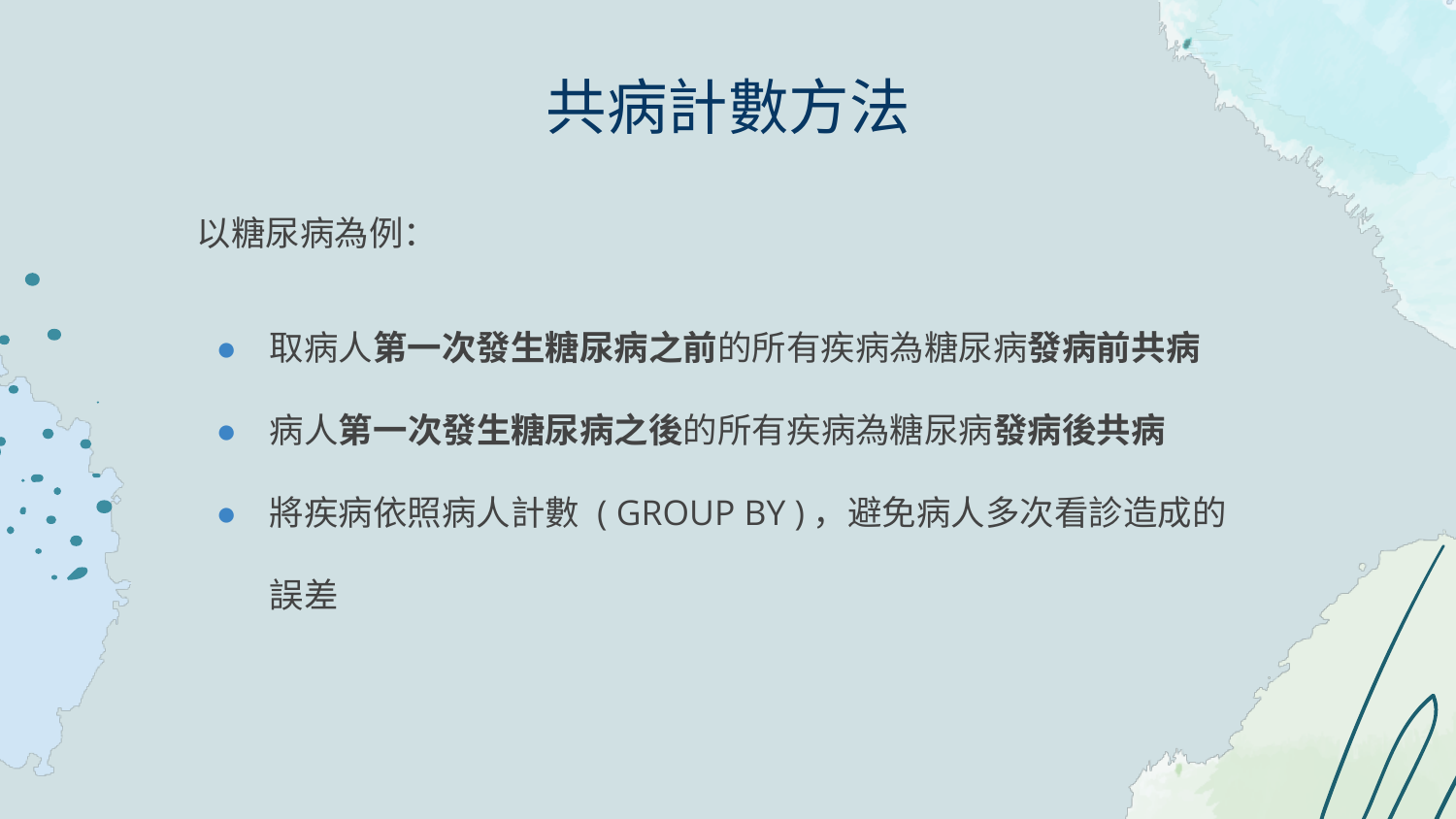

# 共病計數方法
以糖尿病為例：
取病人第一次發生糖尿病之前的所有疾病為糖尿病發病前共病
病人第一次發生糖尿病之後的所有疾病為糖尿病發病後共病
將疾病依照病人計數 ( GROUP BY )，避免病人多次看診造成的誤差